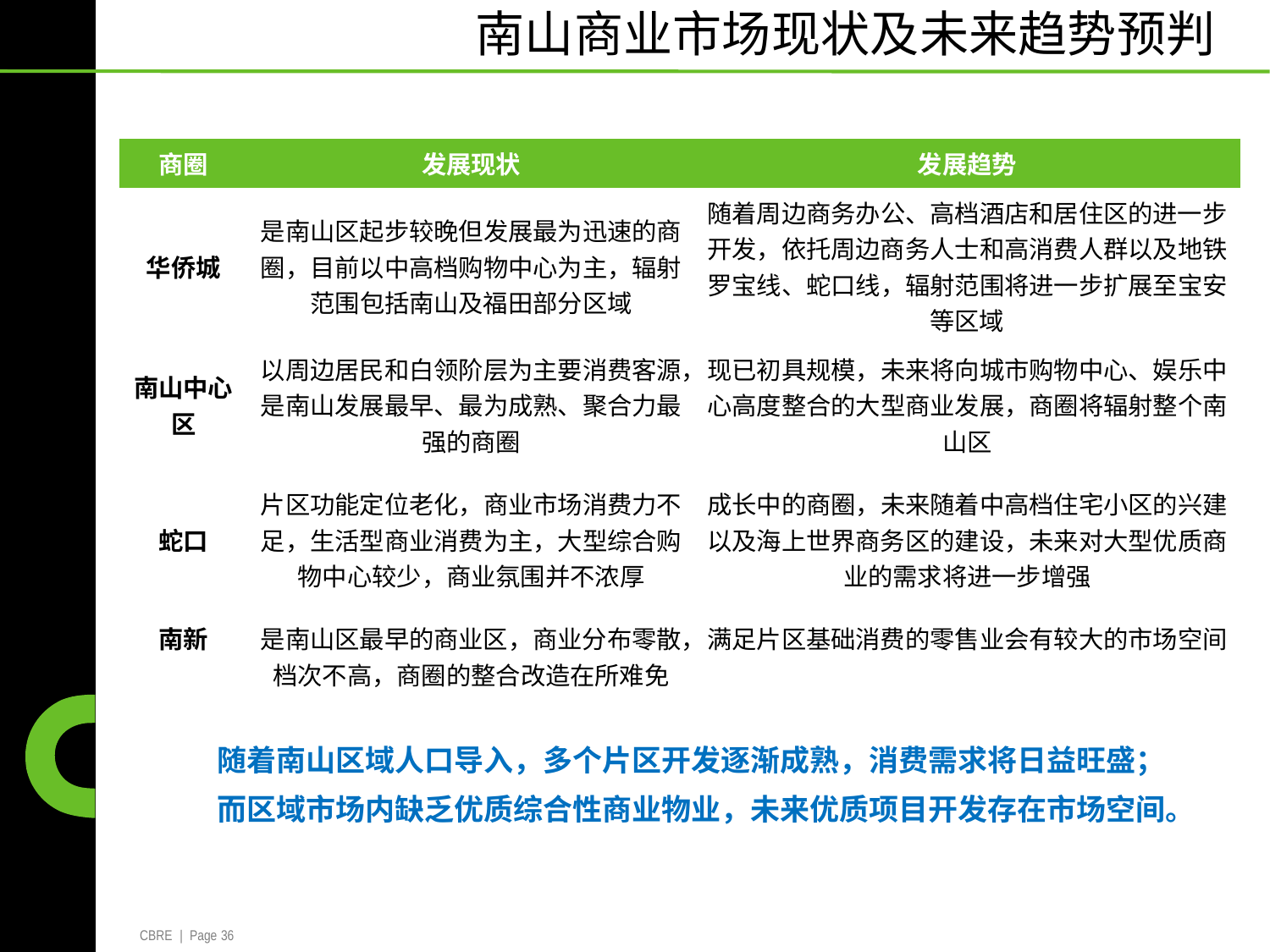

南山商业市场现状及未来趋势预判

| 商圈 | 发展现状 | 发展趋势 |
| --- | --- | --- |
| 华侨城 | 是南山区起步较晚但发展最为迅速的商 圈，目前以中高档购物中心为主，辐射 范围包括南山及福田部分区域 | 随着周边商务办公、高档酒店和居住区的进一步 开发，依托周边商务人士和高消费人群以及地铁 罗宝线、蛇口线，辐射范围将进一步扩展至宝安 等区域 |
| 南山中心 区 | 以周边居民和白领阶层为主要消费客源， 是南山发展最早、最为成熟、聚合力最 强的商圈 | 现已初具规模，未来将向城市购物中心、娱乐中 心高度整合的大型商业发展，商圈将辐射整个南 山区 |
| 蛇口 | 片区功能定位老化，商业市场消费力不 足，生活型商业消费为主，大型综合购 物中心较少，商业氛围并不浓厚 | 成长中的商圈，未来随着中高档住宅小区的兴建 以及海上世界商务区的建设，未来对大型优质商 业的需求将进一步增强 |
| 南新 | 是南山区最早的商业区，商业分布零散， 档次不高，商圈的整合改造在所难免 | 满足片区基础消费的零售业会有较大的市场空间 |

随着南山区域人口导入，多个片区开发逐渐成熟，消费需求将日益旺盛；
而区域市场内缺乏优质综合性商业物业，未来优质项目开发存在市场空间。
CBRE  |  Page 36